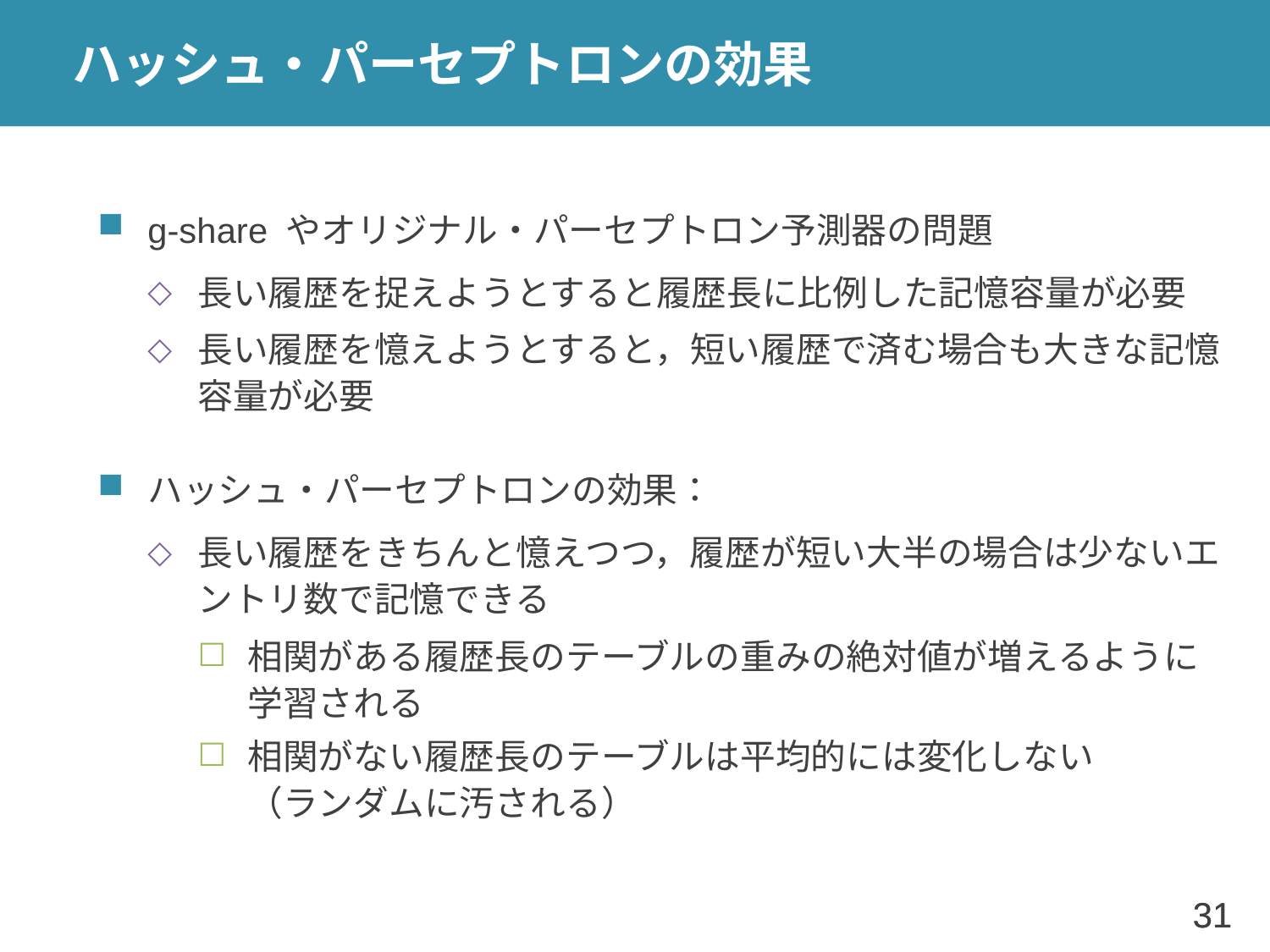

# ハッシュ・パーセプトロンの効果
g-share やオリジナル・パーセプトロン予測器の問題
長い履歴を捉えようとすると履歴長に比例した記憶容量が必要
長い履歴を憶えようとすると，短い履歴で済む場合も大きな記憶容量が必要
ハッシュ・パーセプトロンの効果：
長い履歴をきちんと憶えつつ，履歴が短い大半の場合は少ないエントリ数で記憶できる
相関がある履歴長のテーブルの重みの絶対値が増えるように学習される
相関がない履歴長のテーブルは平均的には変化しない
（ランダムに汚される）